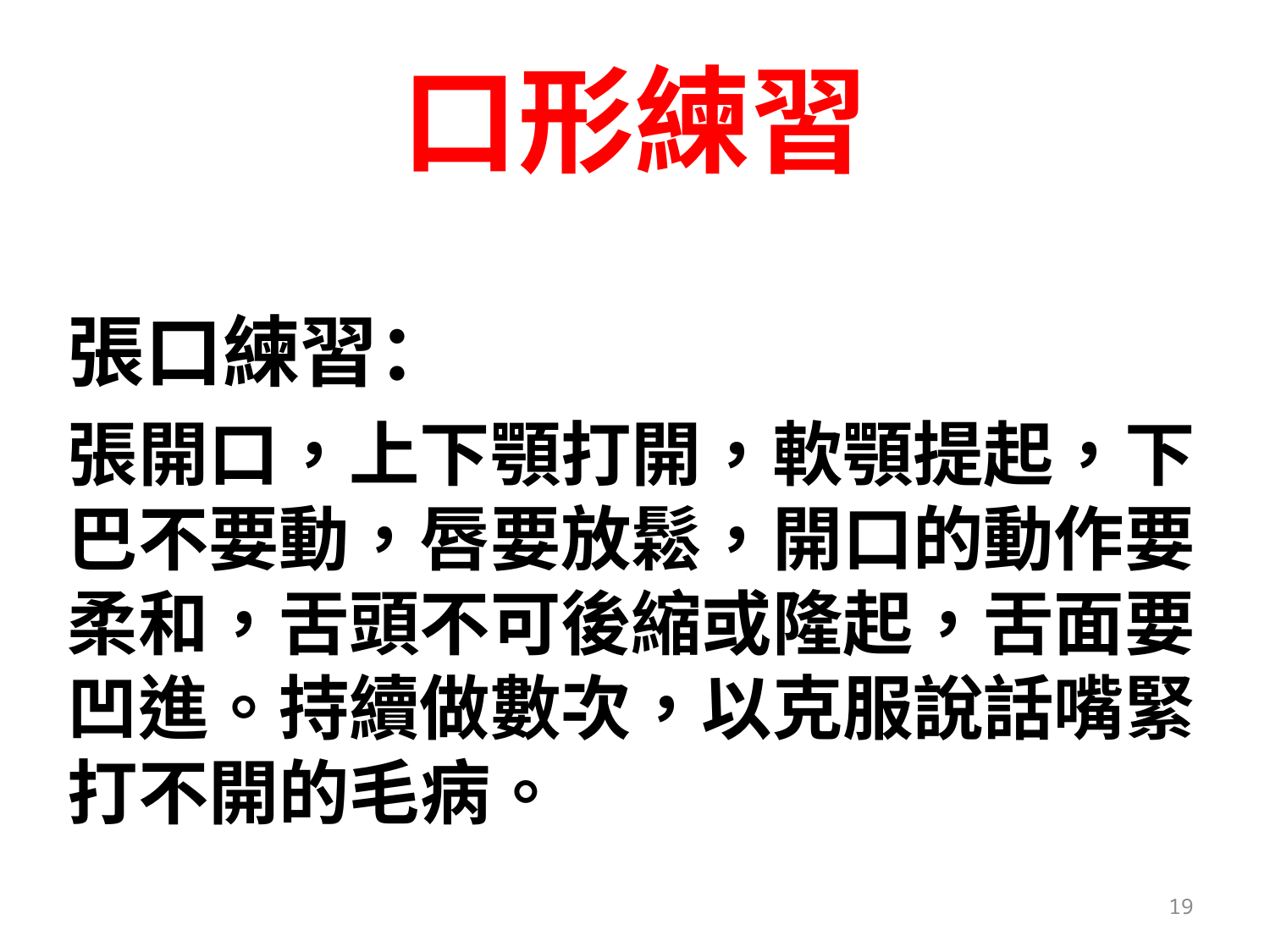

# 口形練習
張口練習：
張開口，上下顎打開，軟顎提起，下巴不要動，唇要放鬆，開口的動作要柔和，舌頭不可後縮或隆起，舌面要凹進。持續做數次，以克服說話嘴緊打不開的毛病。

19